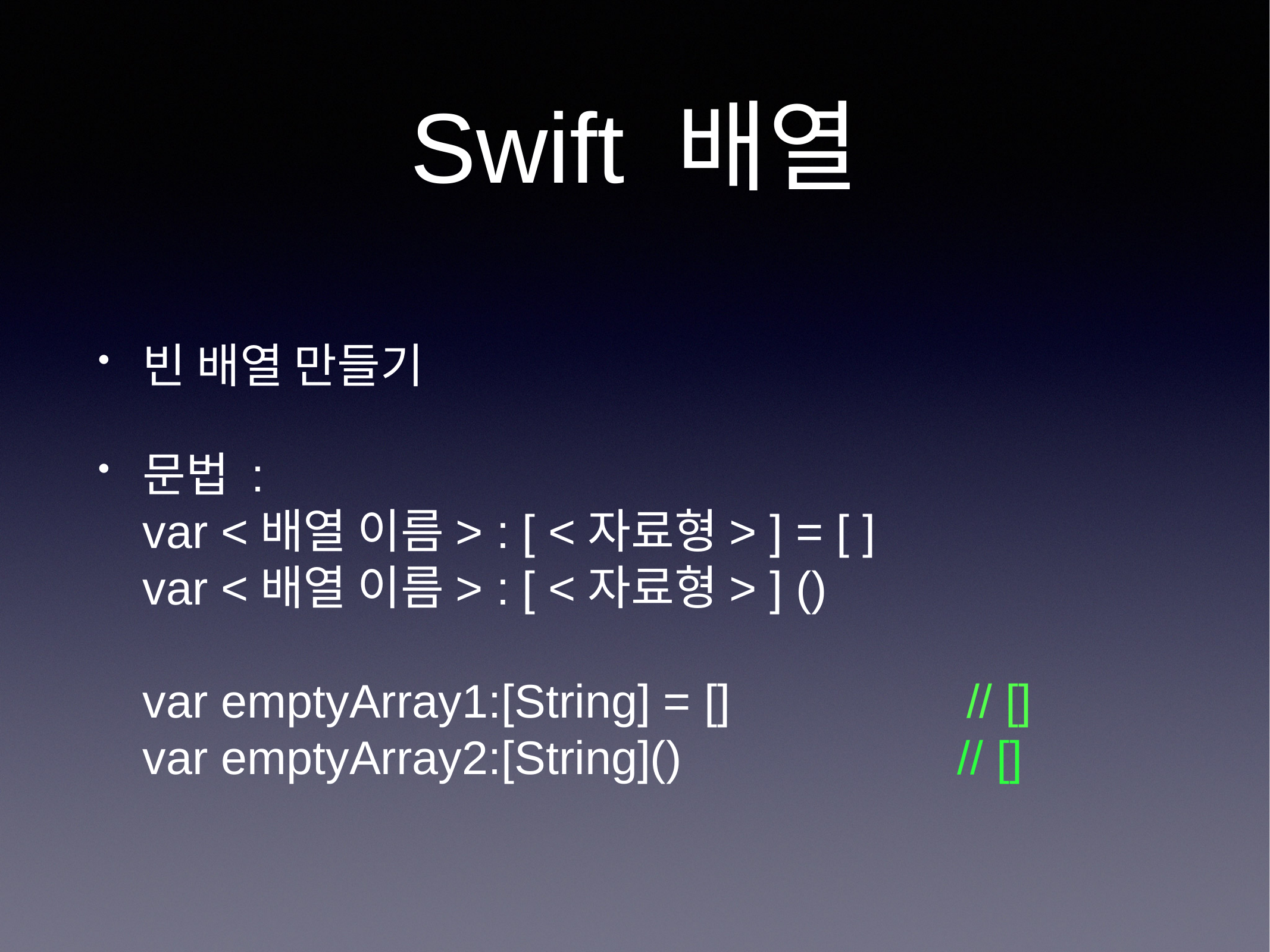

# Swift 배열
빈 배열 만들기
문법 :
var <배열 이름> : [ <자료형> ] = [ ]
var <배열 이름> : [ <자료형> ] ()
var emptyArray1:[String] = []                  // []
var emptyArray2:[String]()                     // []